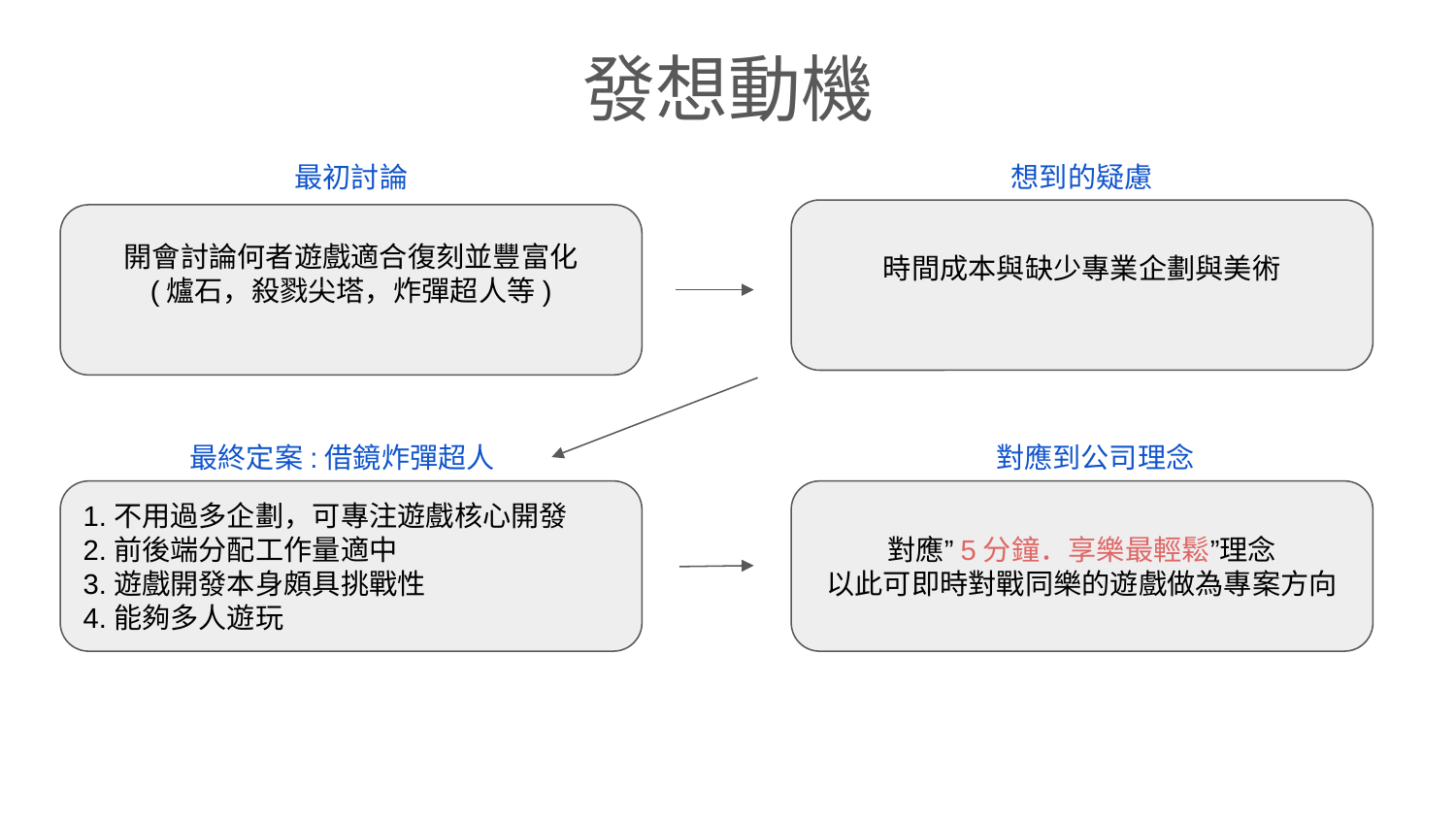

# 發想動機
最初討論
想到的疑慮

時間成本與缺少專業企劃與美術

開會討論何者遊戲適合復刻並豐富化
(爐石，殺戮尖塔，炸彈超人等)

最終定案:借鏡炸彈超人
對應到公司理念
1.不用過多企劃，可專注遊戲核心開發
2.前後端分配工作量適中
3.遊戲開發本身頗具挑戰性
4.能夠多人遊玩
對應”5分鐘．享樂最輕鬆”理念
以此可即時對戰同樂的遊戲做為專案方向